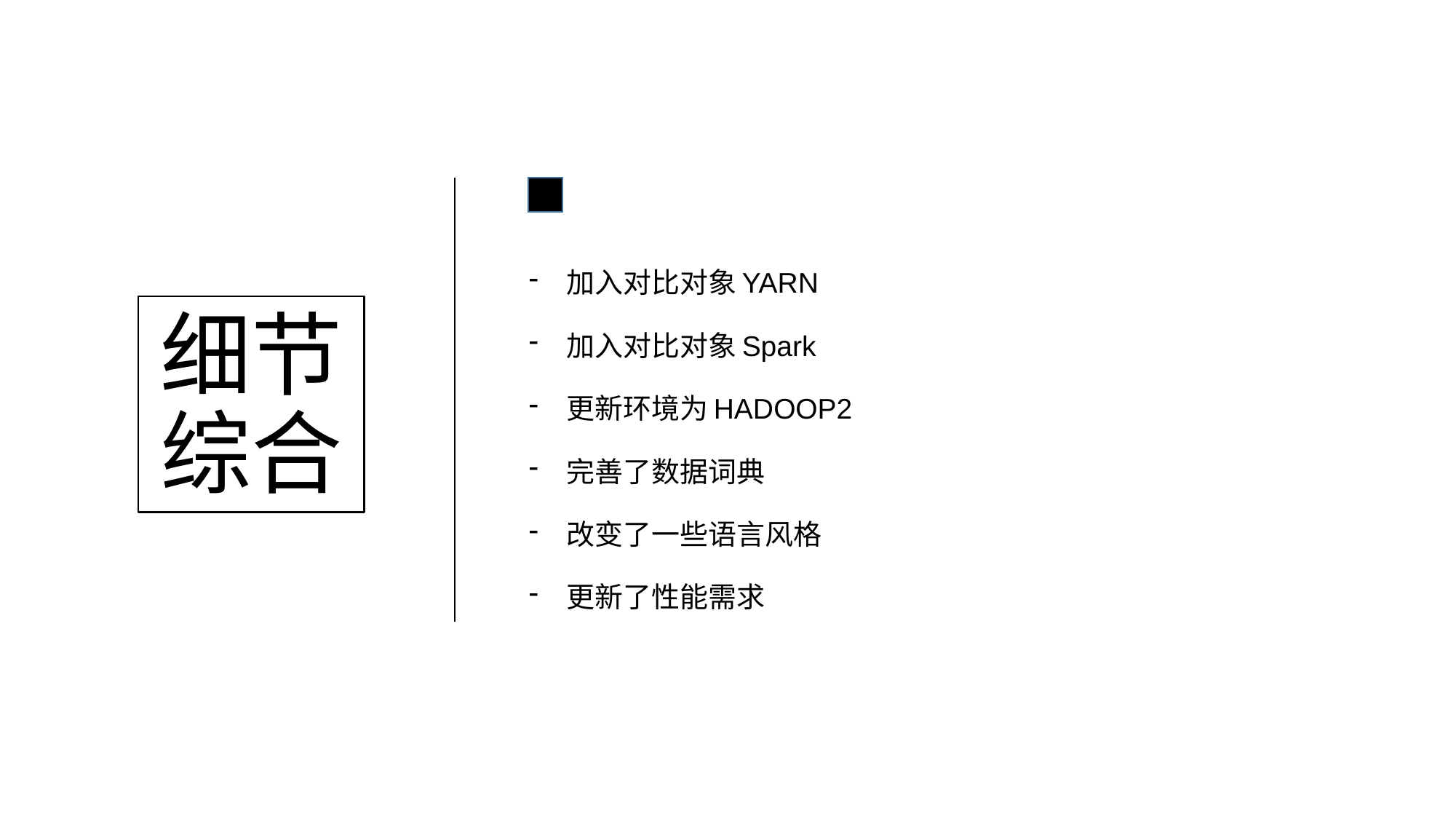

加入对比对象YARN
加入对比对象Spark
更新环境为HADOOP2
完善了数据词典
改变了一些语言风格
更新了性能需求

# 细节综合